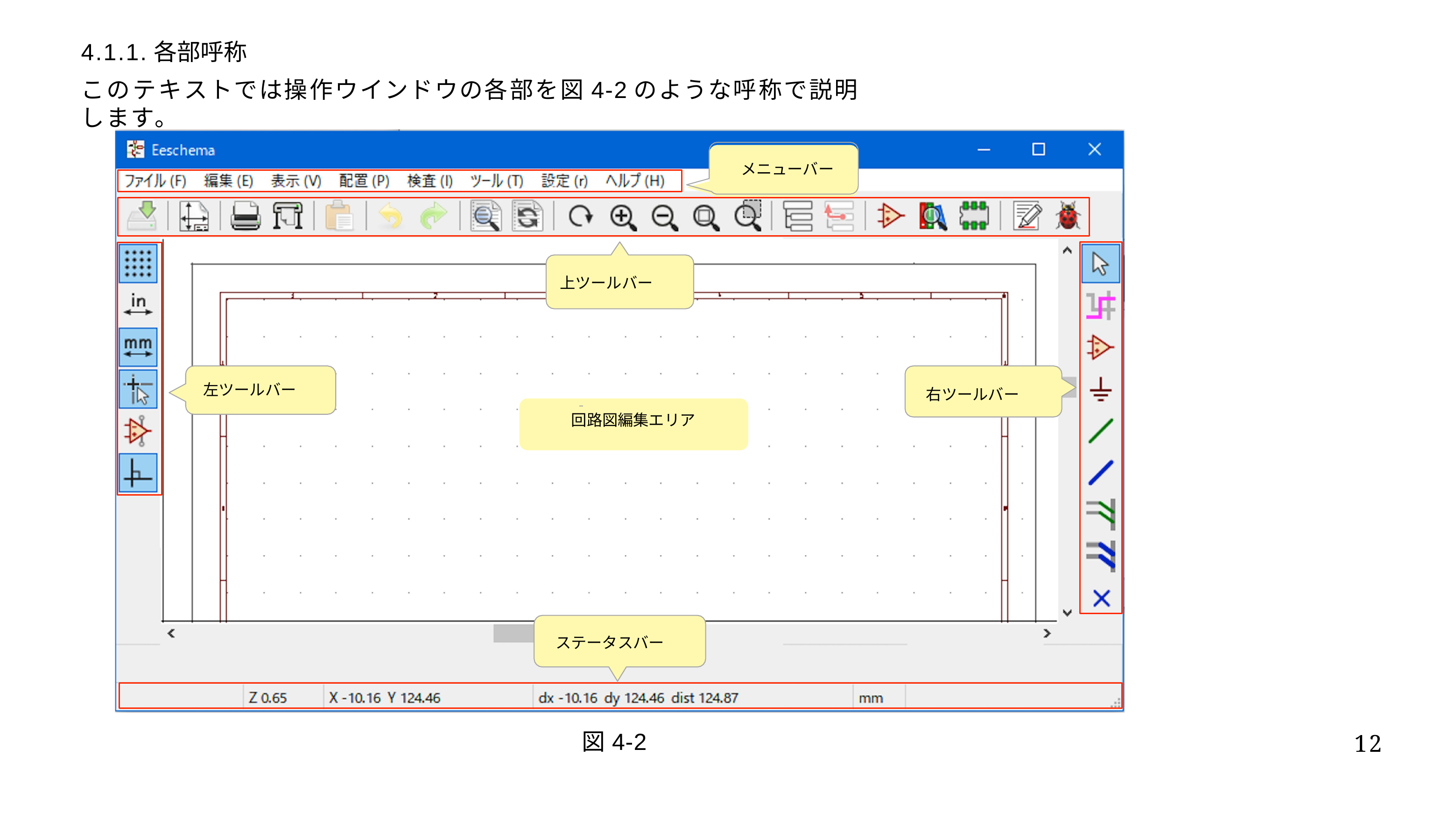

4.1.1.各部呼称
このテキストでは操作ウインドウの各部を図4-2のような呼称で説明します。

メニューバー

上ツールバー

左ツールバー
右ツールバー

回路図編集エリア

ステータスバー

図4-2
12